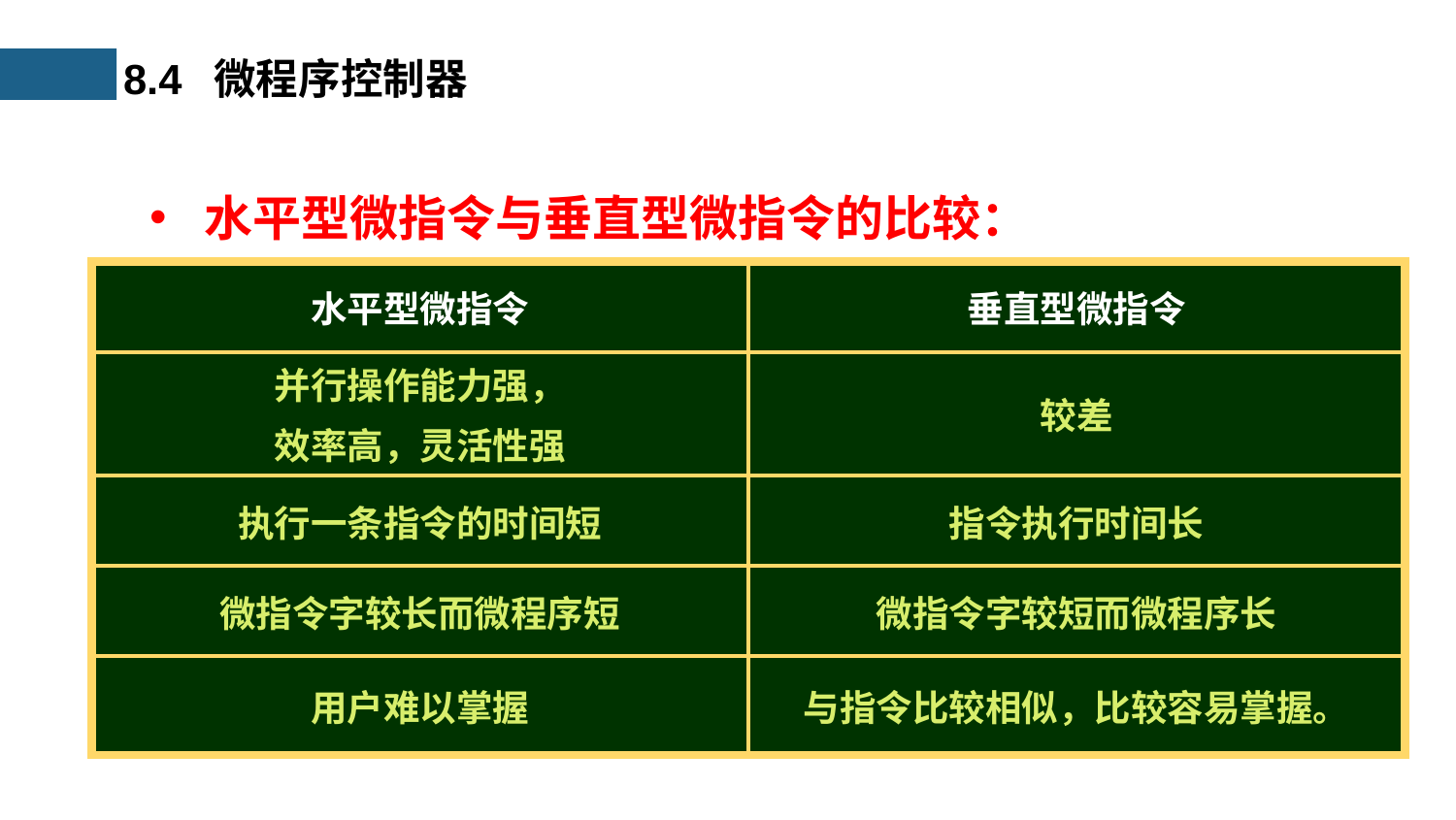

8.4  微程序控制器
水平型微指令与垂直型微指令的比较：
| 水平型微指令 | 垂直型微指令 |
| --- | --- |
| 并行操作能力强， 效率高，灵活性强 | 较差 |
| 执行一条指令的时间短 | 指令执行时间长 |
| 微指令字较长而微程序短 | 微指令字较短而微程序长 |
| 用户难以掌握 | 与指令比较相似，比较容易掌握。 |